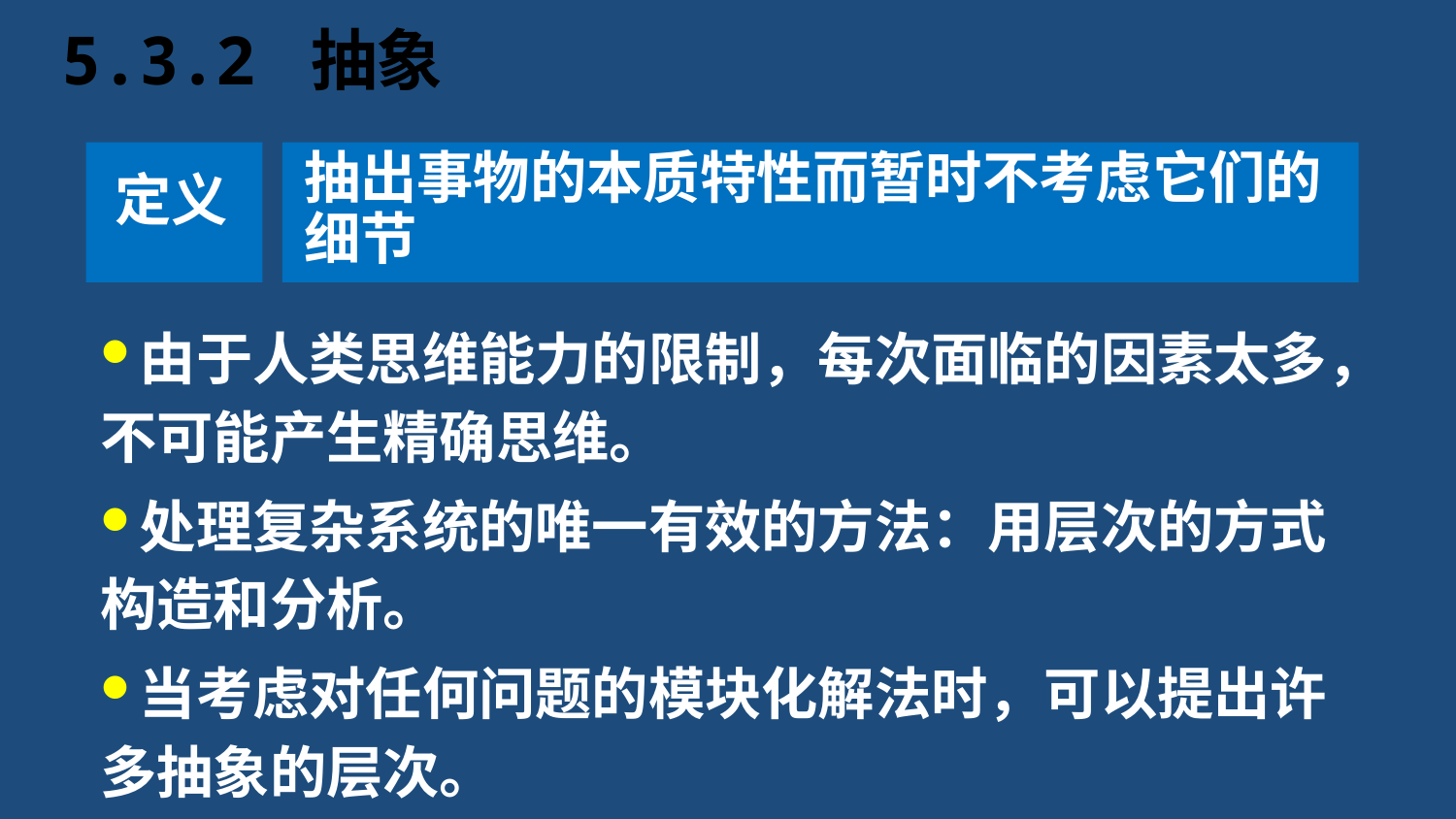

# 5.3.2 抽象
定义
抽出事物的本质特性而暂时不考虑它们的细节
由于人类思维能力的限制，每次面临的因素太多，不可能产生精确思维。
处理复杂系统的唯一有效的方法：用层次的方式构造和分析。
当考虑对任何问题的模块化解法时，可以提出许多抽象的层次。